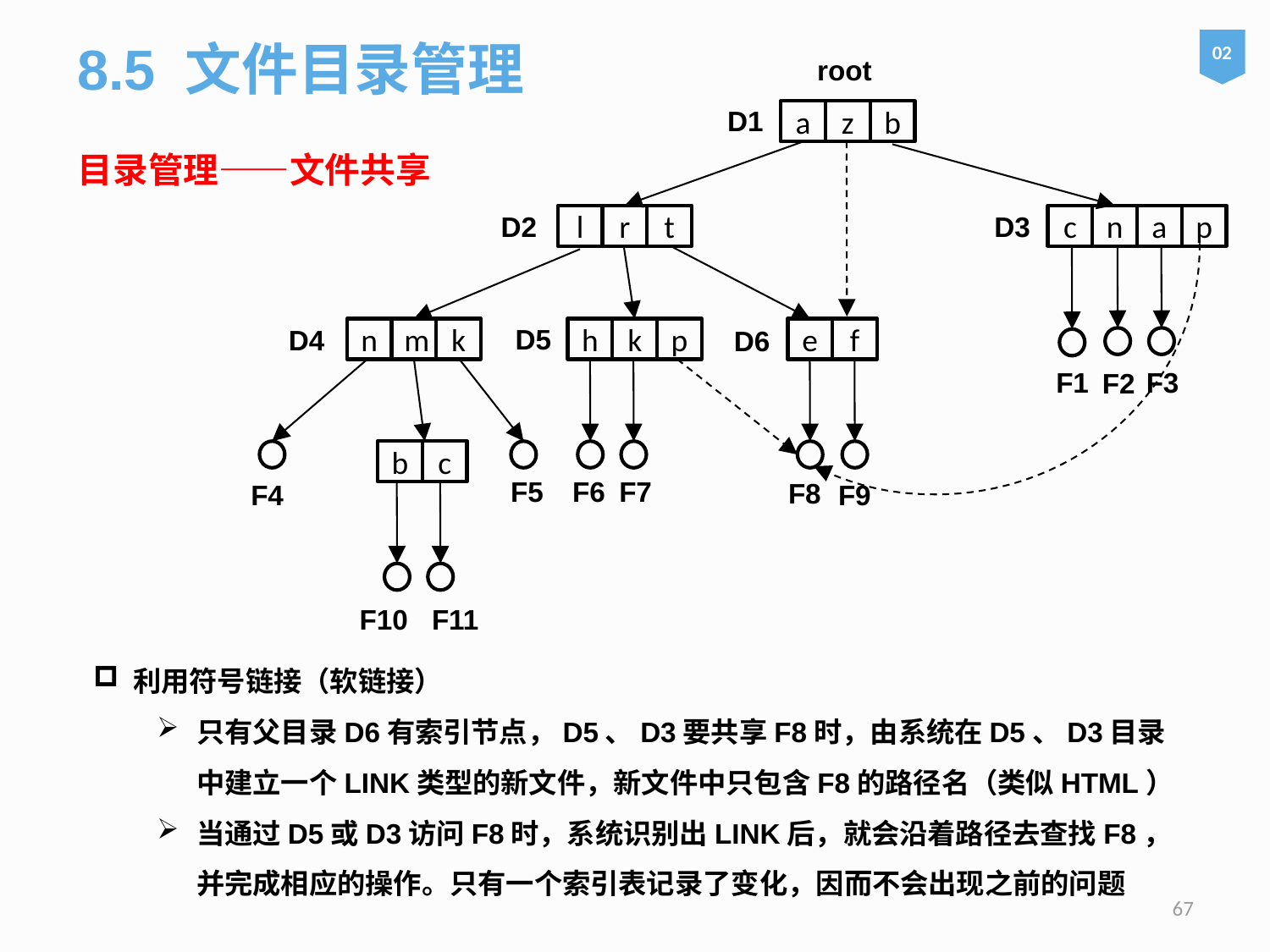

8.5 文件目录管理
02
root
D1
a
z
b
目录管理——文件共享

D2
D3
c
n
a
p
l
r
t
D5
D4
D6
e
f
n
m
k
h
k
p

F1
F3
F2

b
c

F5
F6
F7
F8
F4
F9

F10
F11
利用符号链接（软链接）
只有父目录D6有索引节点，D5、D3要共享F8时，由系统在D5、D3目录中建立一个LINK类型的新文件，新文件中只包含F8的路径名（类似HTML）
当通过D5或D3访问F8时，系统识别出LINK后，就会沿着路径去查找F8，并完成相应的操作。只有一个索引表记录了变化，因而不会出现之前的问题
67